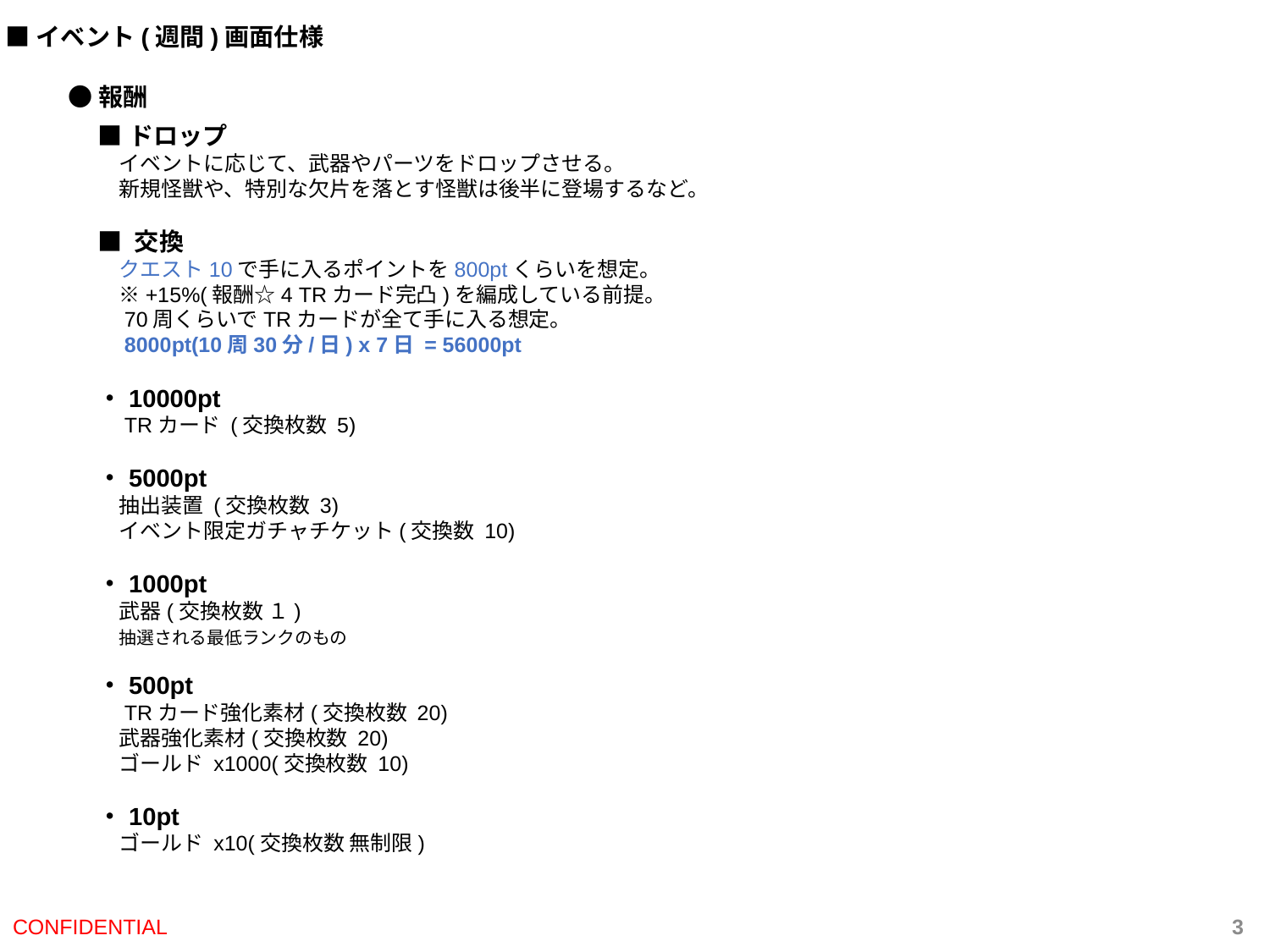

■イベント(週間)画面仕様
●報酬
■ドロップ
　イベントに応じて、武器やパーツをドロップさせる。
　新規怪獣や、特別な欠片を落とす怪獣は後半に登場するなど。

■ 交換
　クエスト10で手に入るポイントを800ptくらいを想定。
　※+15%(報酬☆4 TRカード完凸)を編成している前提。
　70周くらいでTRカードが全て手に入る想定。
　8000pt(10周30分/日) x 7日 = 56000pt

・10000pt
　TRカード (交換枚数 5)

・5000pt
　抽出装置 (交換枚数 3)
　イベント限定ガチャチケット(交換数 10)

・1000pt
　武器(交換枚数 １)
　抽選される最低ランクのもの

・500pt
　TRカード強化素材(交換枚数 20)
　武器強化素材(交換枚数 20)
　ゴールド x1000(交換枚数 10)

・10pt
　ゴールド x10(交換枚数 無制限)

CONFIDENTIAL
3